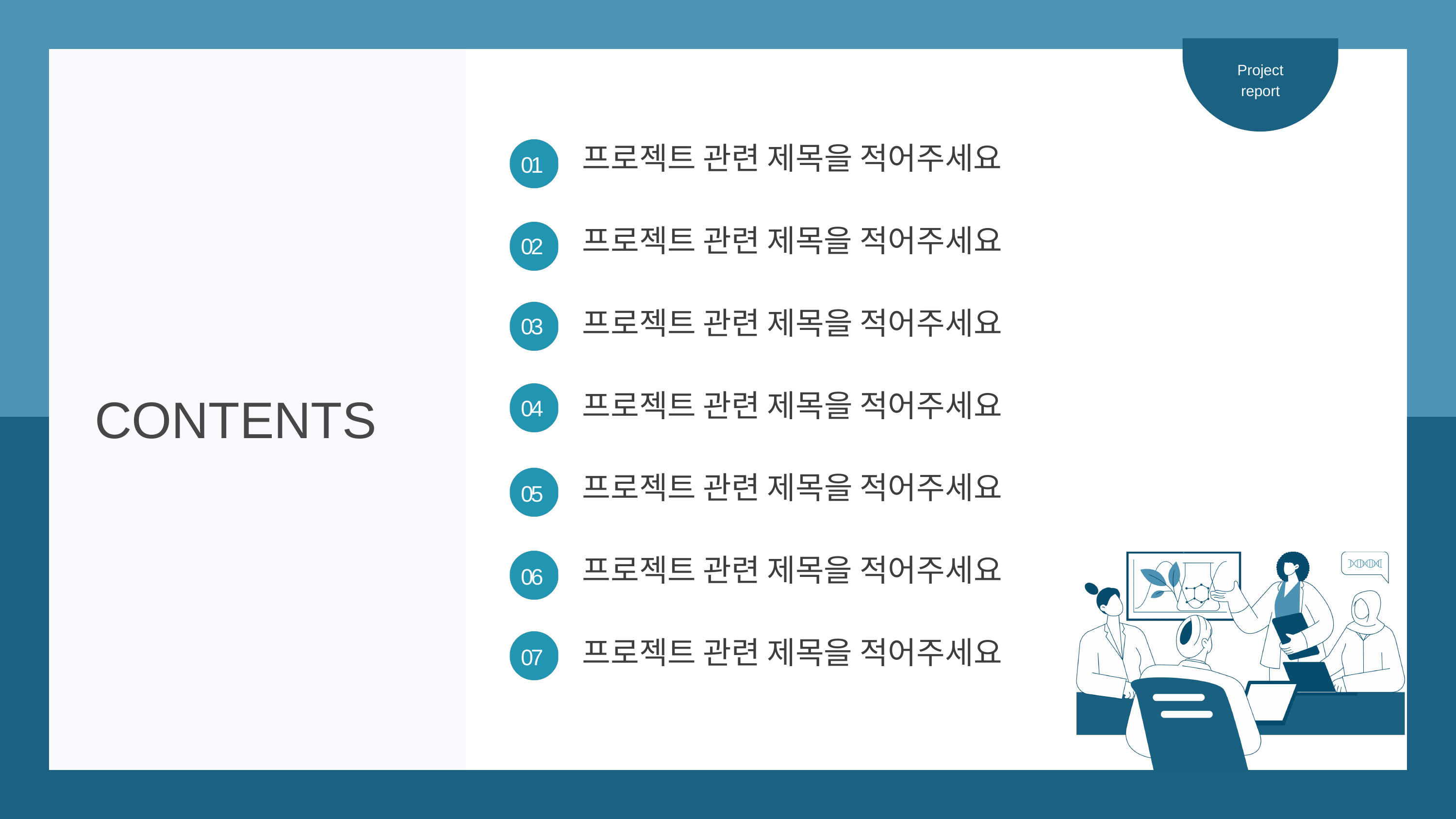

Project
report
프로젝트 관련 제목을 적어주세요

01
프로젝트 관련 제목을 적어주세요

02

프로젝트 관련 제목을 적어주세요
03
CONTENTS

프로젝트 관련 제목을 적어주세요
04

프로젝트 관련 제목을 적어주세요
05
프로젝트 관련 제목을 적어주세요

06

프로젝트 관련 제목을 적어주세요
07